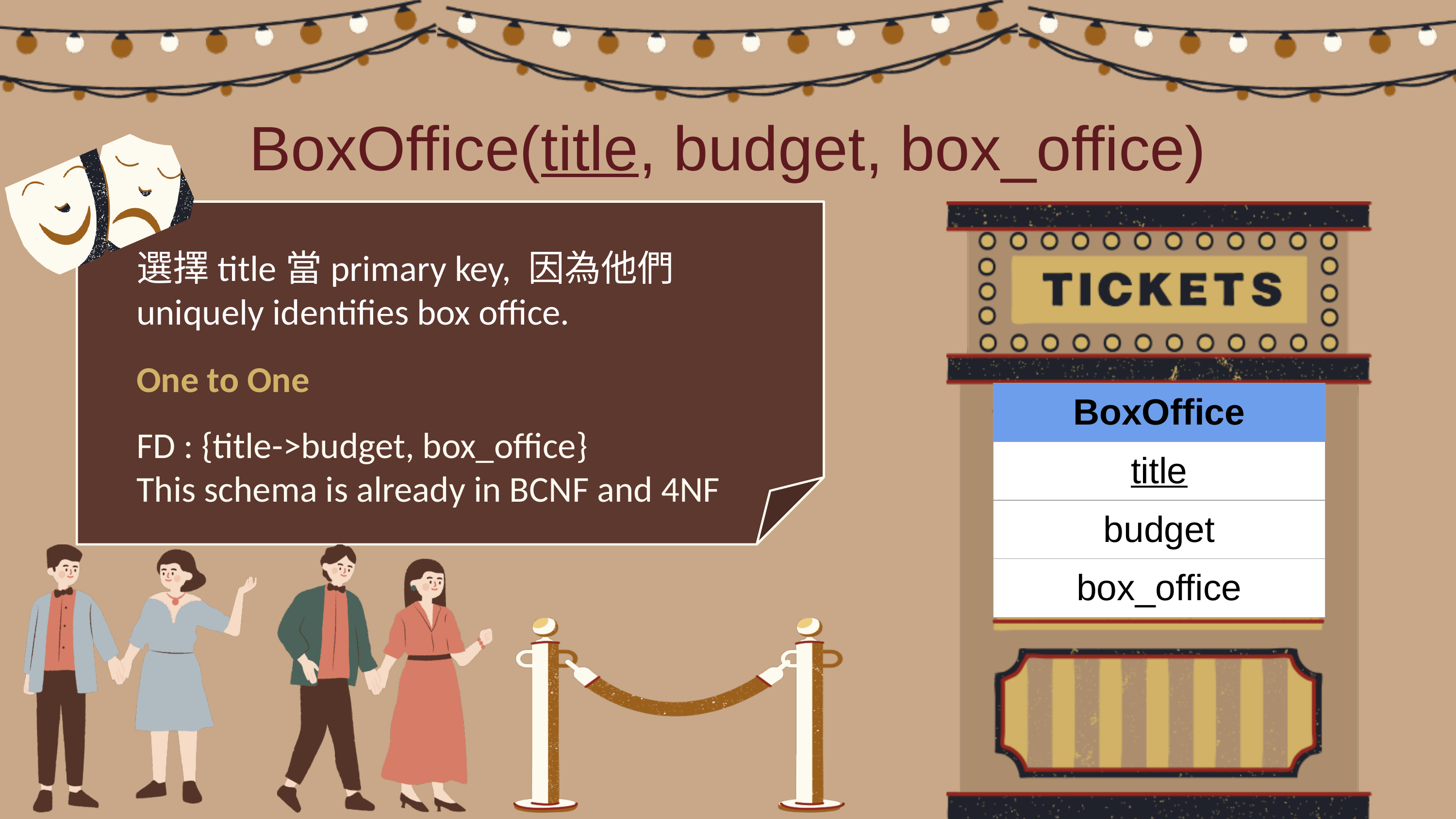

BoxOffice(title, budget, box_office)

選擇title當primary key, 因為他們uniquely identifies box office.
One to One
| BoxOffice |
| --- |
| title |
| budget |
| box\_office |
FD : {title->budget, box_office}
This schema is already in BCNF and 4NF